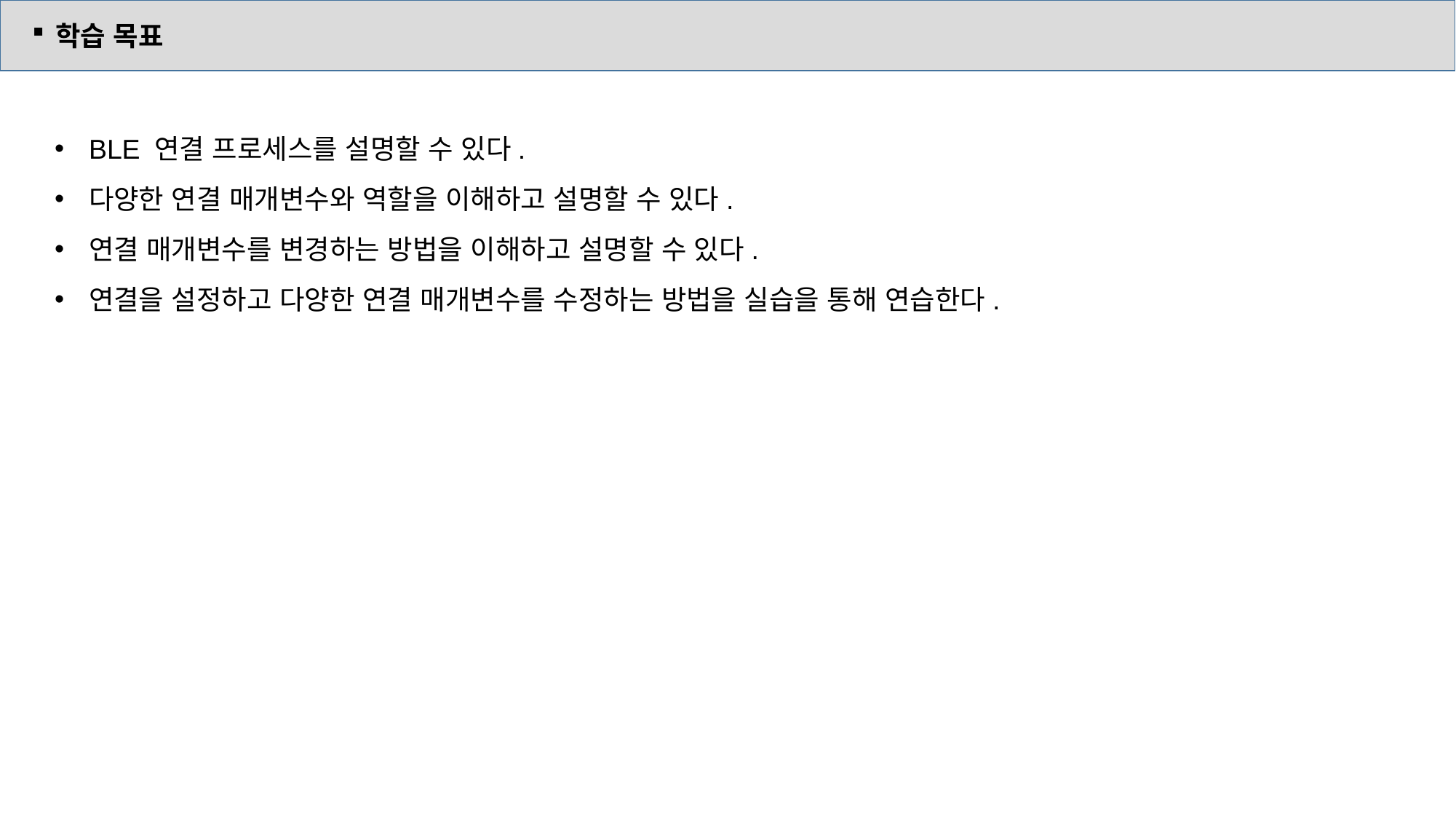

학습 목표
BLE 연결 프로세스를 설명할 수 있다.
다양한 연결 매개변수와 역할을 이해하고 설명할 수 있다.
연결 매개변수를 변경하는 방법을 이해하고 설명할 수 있다.
연결을 설정하고 다양한 연결 매개변수를 수정하는 방법을 실습을 통해 연습한다.